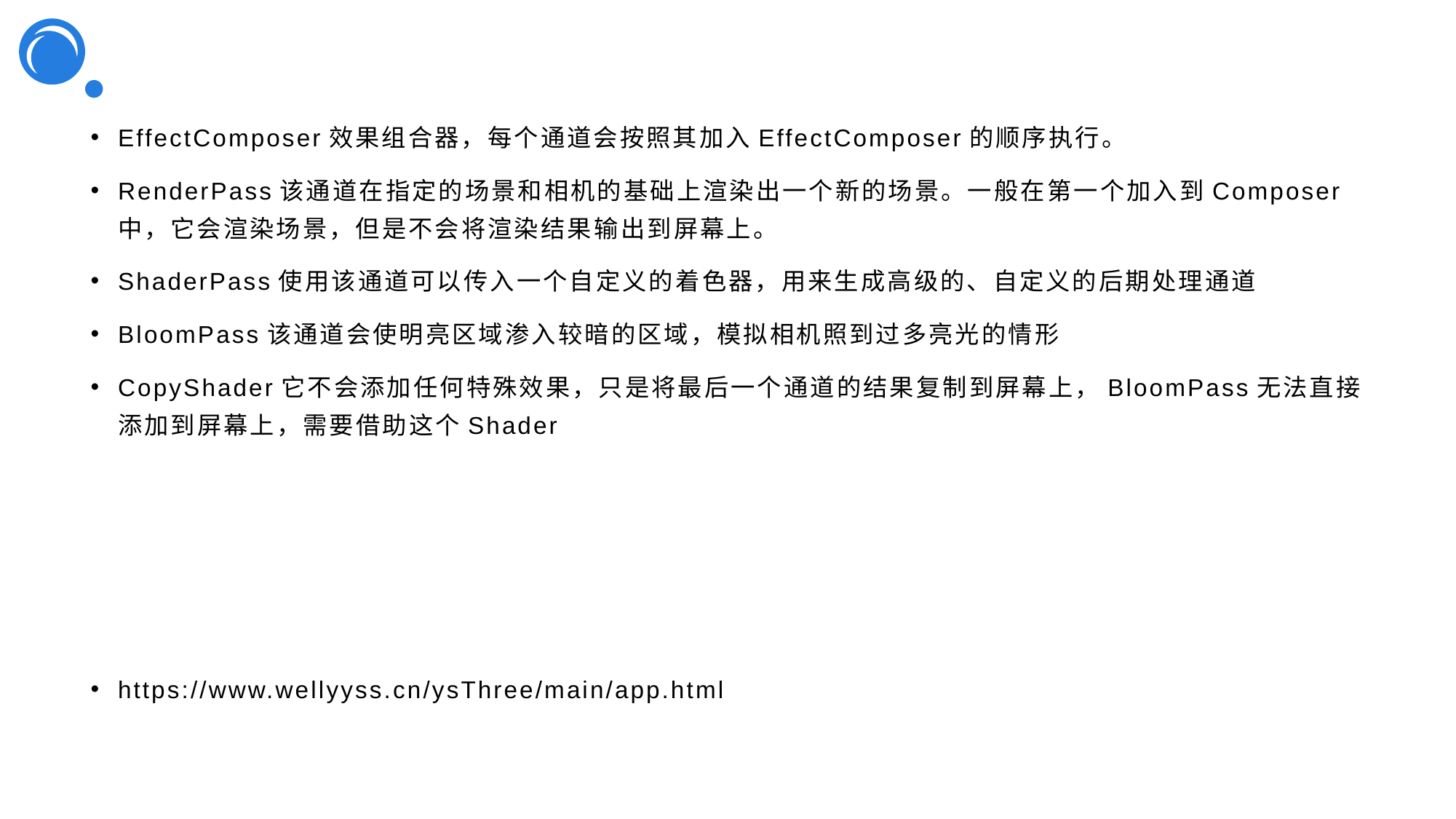

#
EffectComposer效果组合器，每个通道会按照其加入EffectComposer的顺序执行。
RenderPass该通道在指定的场景和相机的基础上渲染出一个新的场景。一般在第一个加入到Composer中，它会渲染场景，但是不会将渲染结果输出到屏幕上。
ShaderPass使用该通道可以传入一个自定义的着色器，用来生成高级的、自定义的后期处理通道
BloomPass该通道会使明亮区域渗入较暗的区域，模拟相机照到过多亮光的情形
CopyShader它不会添加任何特殊效果，只是将最后一个通道的结果复制到屏幕上，BloomPass无法直接添加到屏幕上，需要借助这个Shader

https://www.wellyyss.cn/ysThree/main/app.html